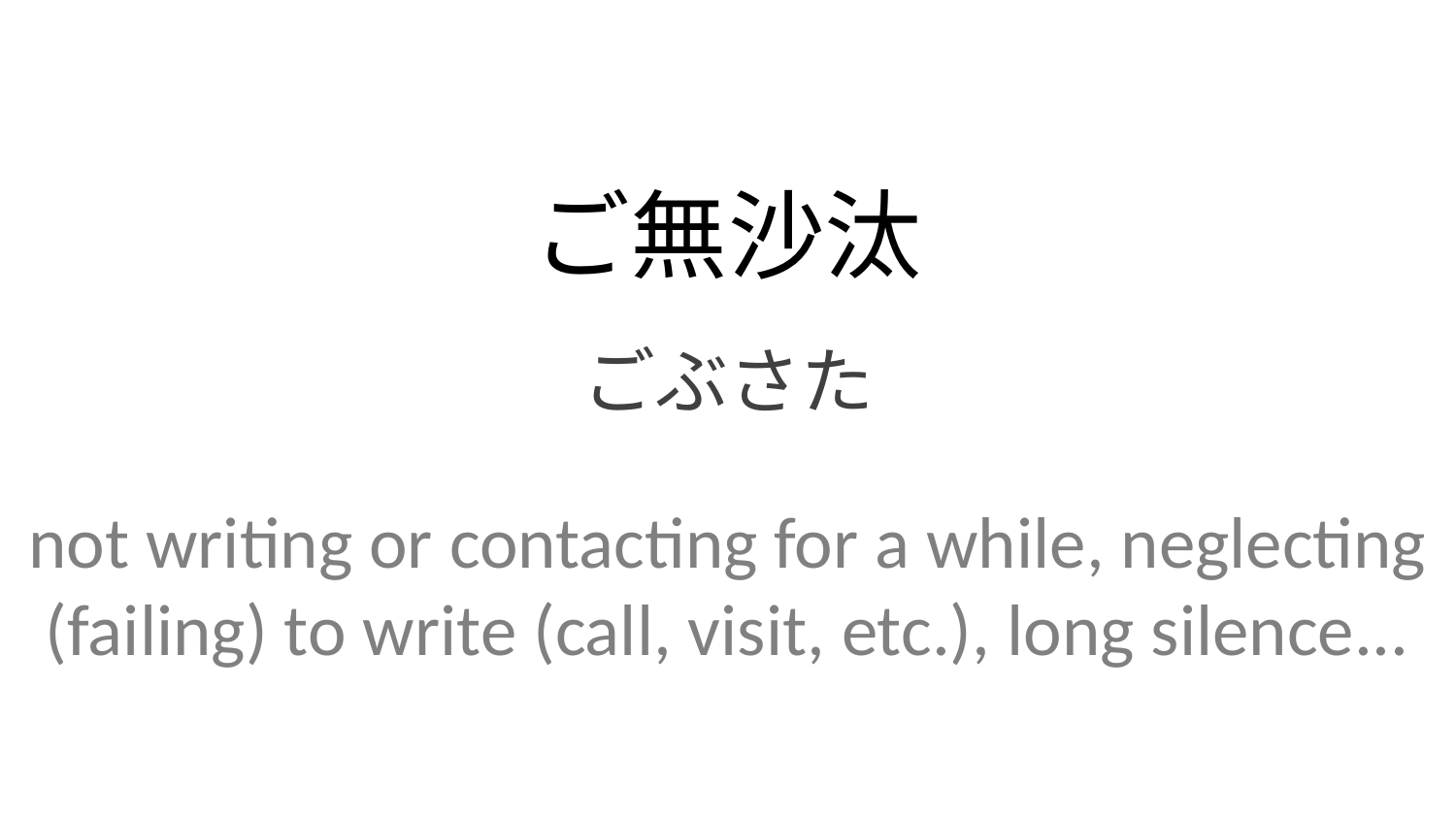

ご無沙汰

ごぶさた
not writing or contacting for a while, neglecting (failing) to write (call, visit, etc.), long silence...